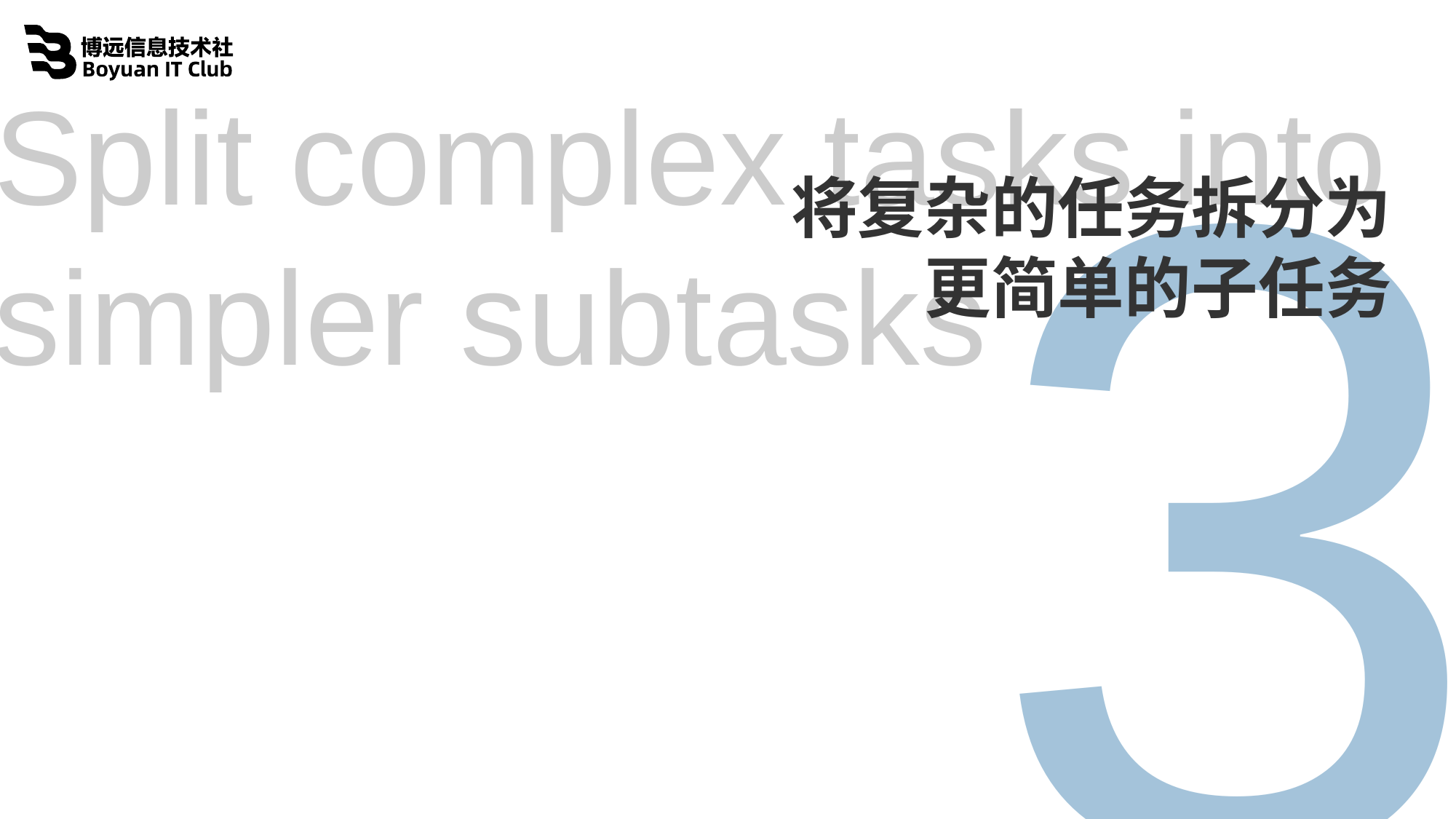

4
2
3
1

3. Split complex tasks into
I   simpler subtasks
将复杂的任务拆分为更简单的子任务